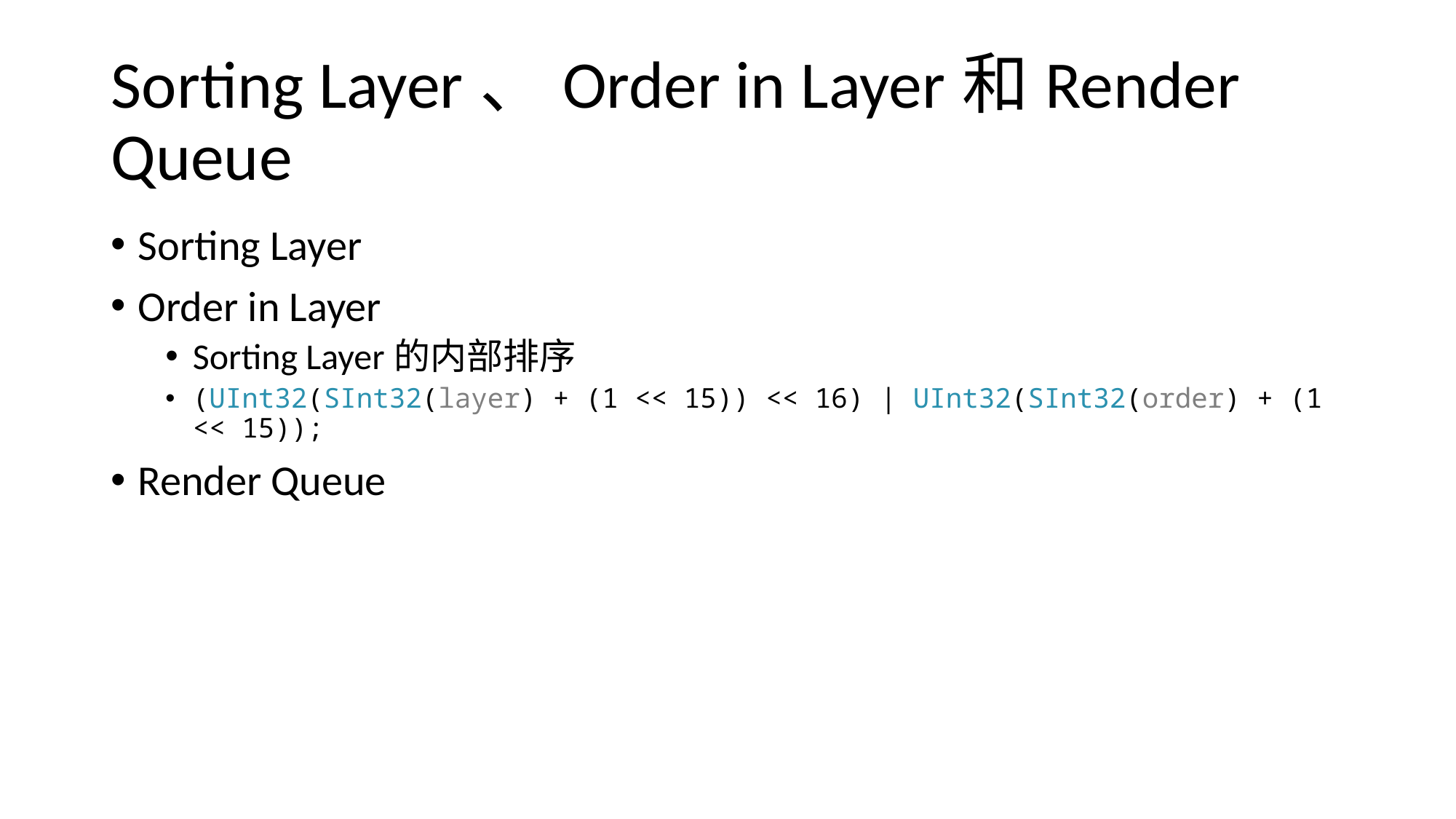

# Sorting Layer、Order in Layer和Render Queue
Sorting Layer
Order in Layer
Sorting Layer的内部排序
(UInt32(SInt32(layer) + (1 << 15)) << 16) | UInt32(SInt32(order) + (1 << 15));
Render Queue